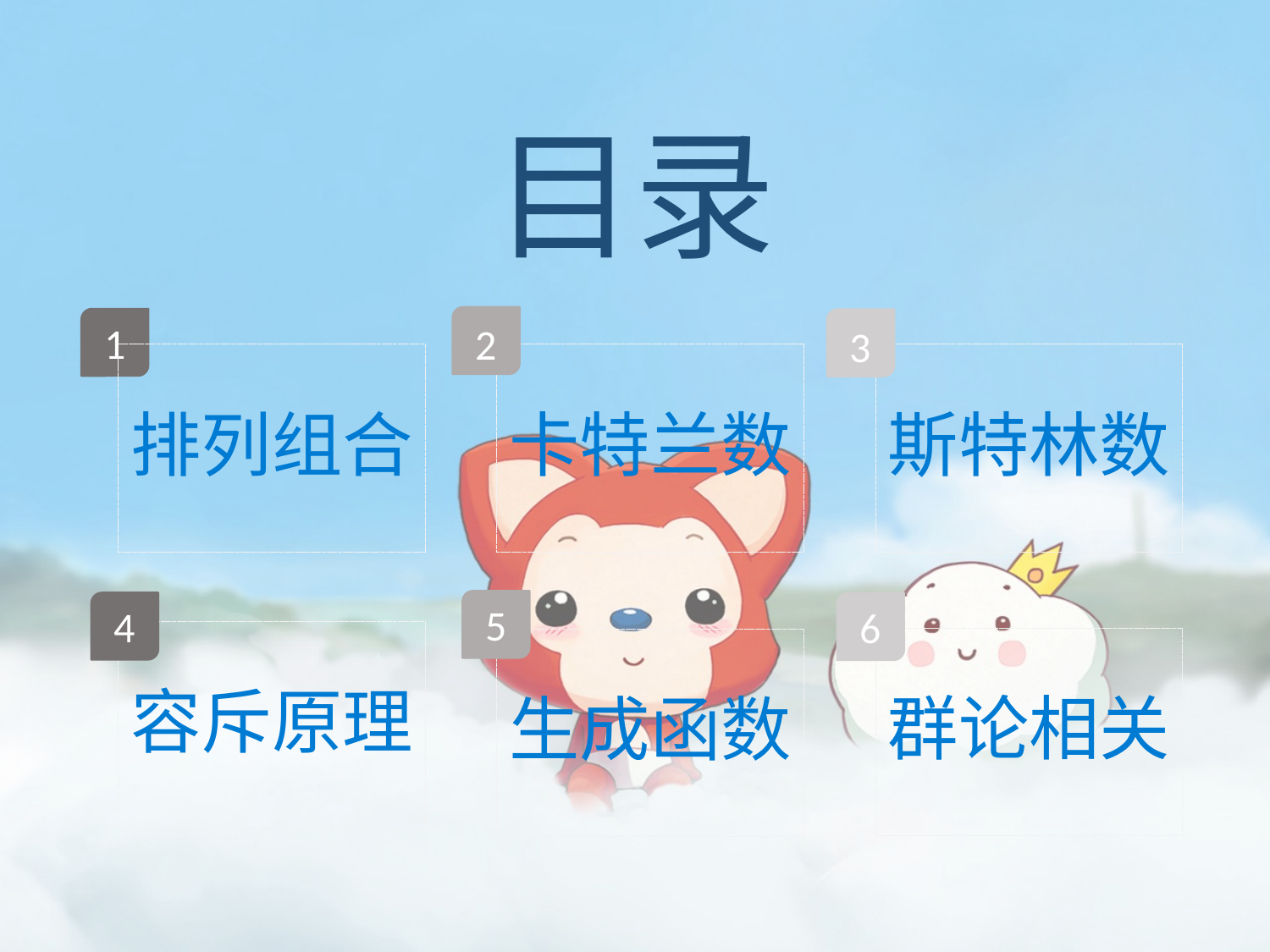

目录
2
1
3
排列组合
卡特兰数
斯特林数
5
4
6
容斥原理
群论相关
生成函数

2